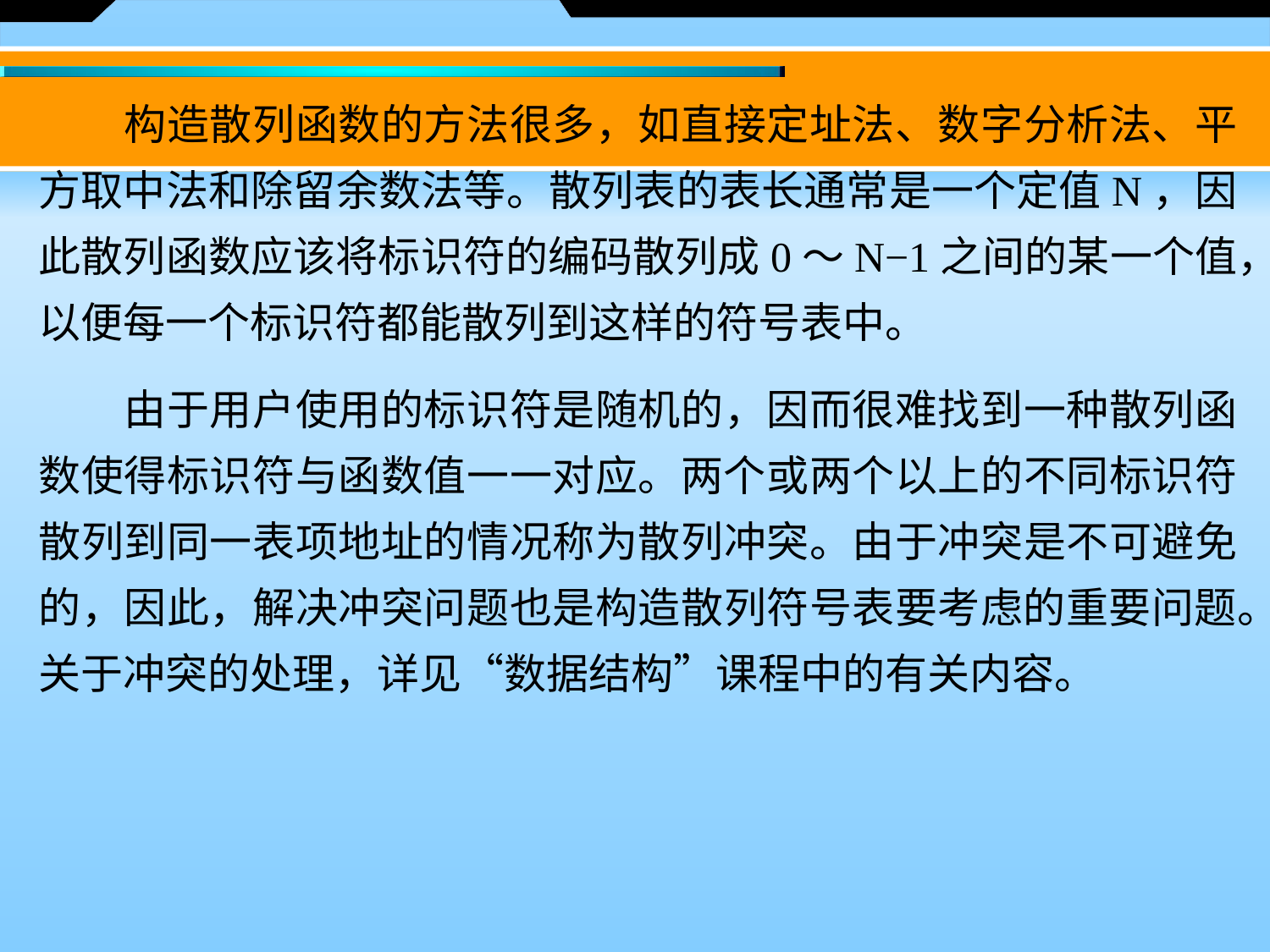

构造散列函数的方法很多，如直接定址法、数字分析法、平方取中法和除留余数法等。散列表的表长通常是一个定值N，因此散列函数应该将标识符的编码散列成0～N−1之间的某一个值，以便每一个标识符都能散列到这样的符号表中。
　　由于用户使用的标识符是随机的，因而很难找到一种散列函数使得标识符与函数值一一对应。两个或两个以上的不同标识符散列到同一表项地址的情况称为散列冲突。由于冲突是不可避免的，因此，解决冲突问题也是构造散列符号表要考虑的重要问题。关于冲突的处理，详见“数据结构”课程中的有关内容。